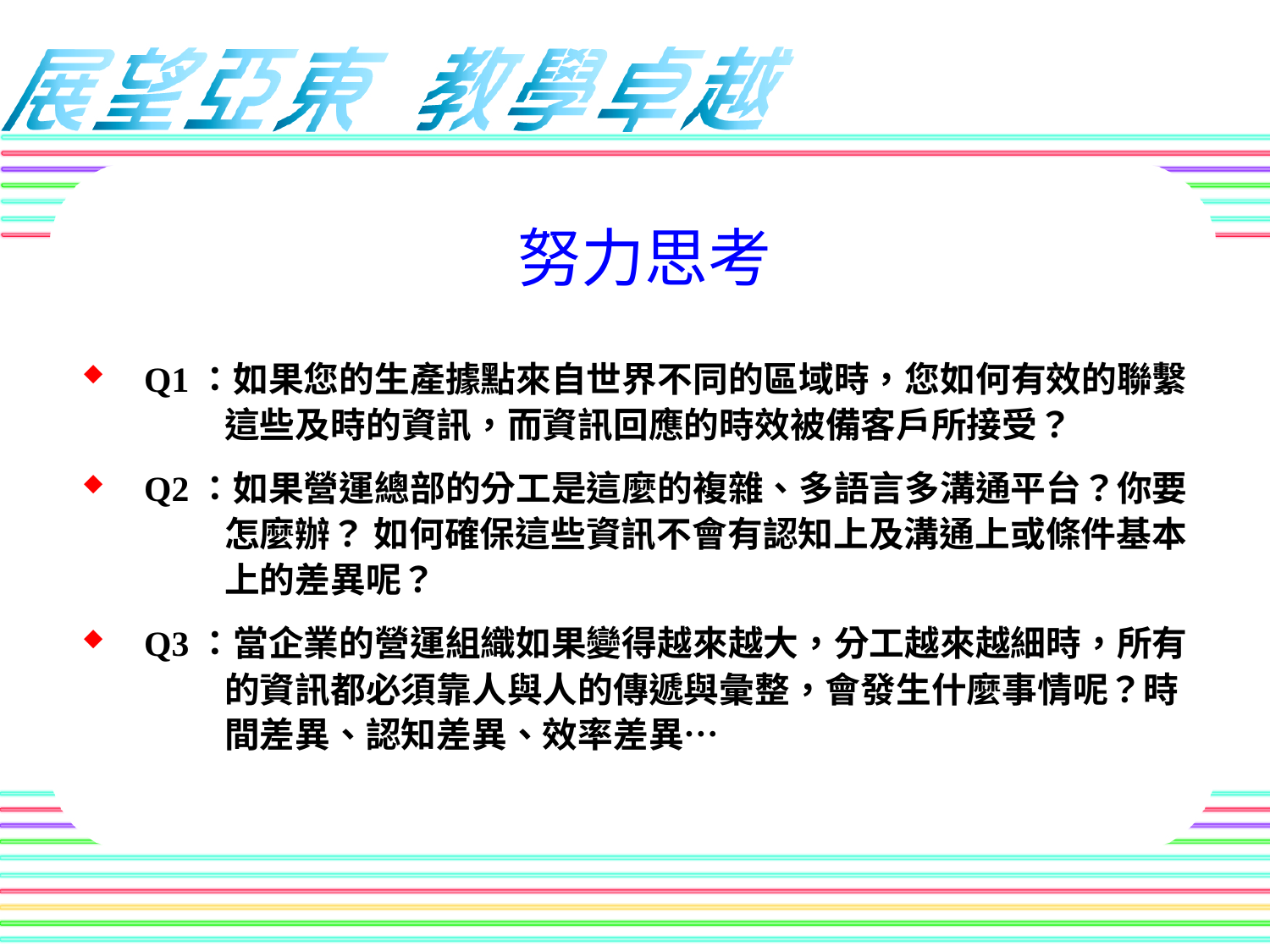

# 努力思考
Q1：如果您的生產據點來自世界不同的區域時，您如何有效的聯繫
          這些及時的資訊，而資訊回應的時效被備客戶所接受？
Q2：如果營運總部的分工是這麼的複雜、多語言多溝通平台？你要
          怎麼辦？ 如何確保這些資訊不會有認知上及溝通上或條件基本
          上的差異呢？
Q3：當企業的營運組織如果變得越來越大，分工越來越細時，所有
          的資訊都必須靠人與人的傳遞與彙整，會發生什麼事情呢？時
          間差異、認知差異、效率差異…